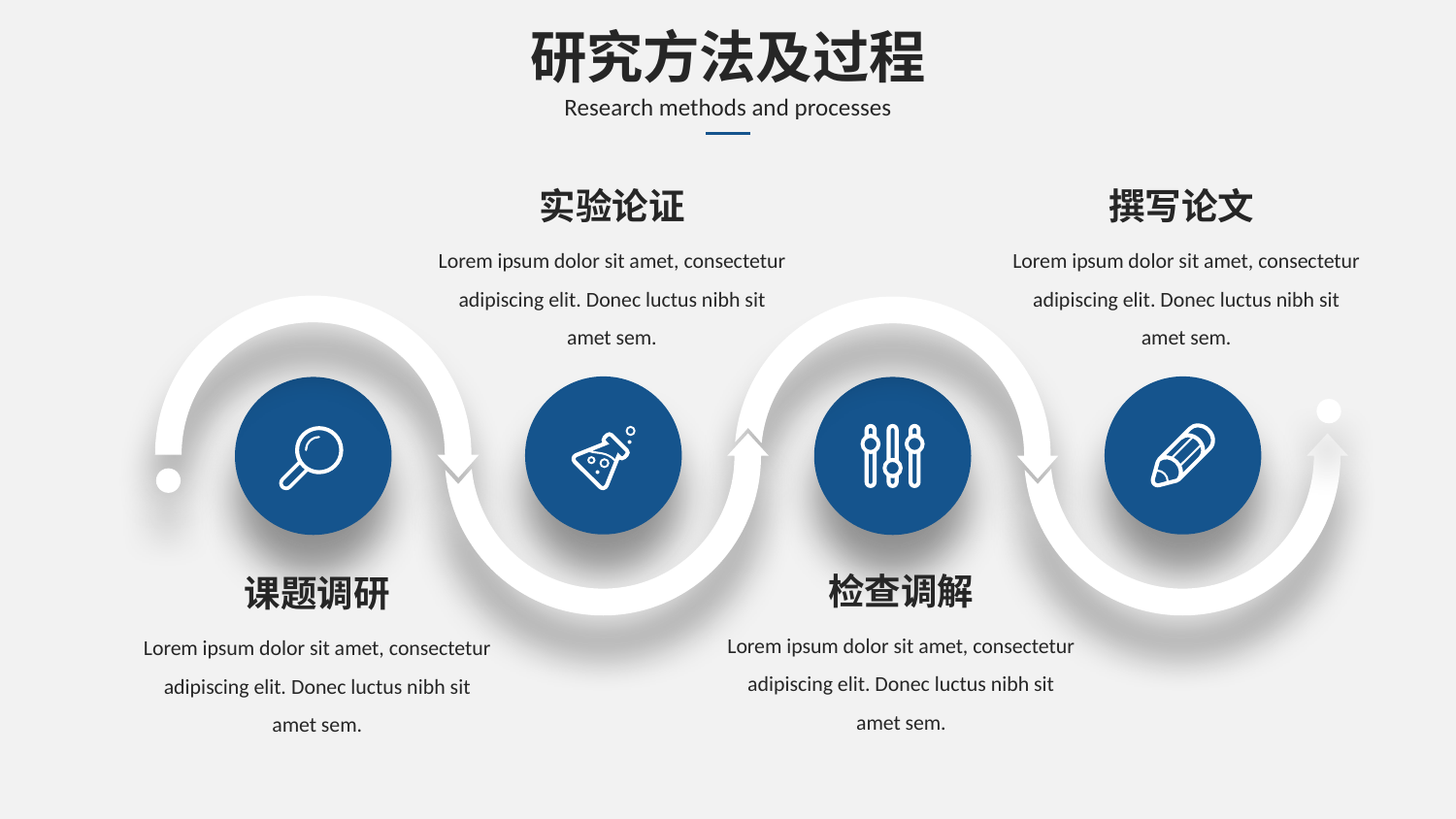

研究方法及过程
Research methods and processes
实验论证
撰写论文
Lorem ipsum dolor sit amet, consectetur adipiscing elit. Donec luctus nibh sit amet sem.
Lorem ipsum dolor sit amet, consectetur adipiscing elit. Donec luctus nibh sit amet sem.

检查调解
课题调研
Lorem ipsum dolor sit amet, consectetur adipiscing elit. Donec luctus nibh sit amet sem.
Lorem ipsum dolor sit amet, consectetur adipiscing elit. Donec luctus nibh sit amet sem.